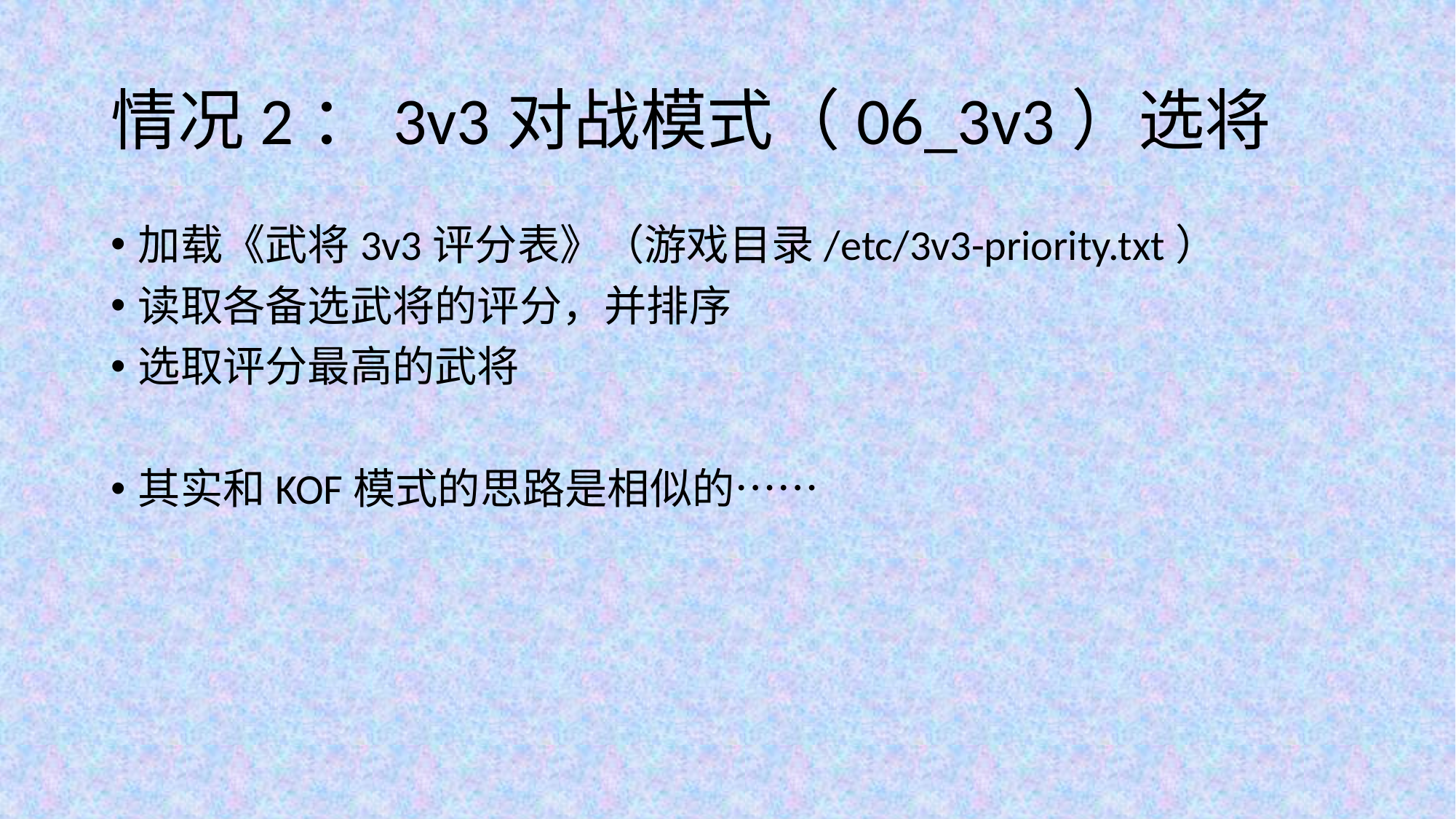

# 情况2：3v3对战模式（06_3v3）选将
加载《武将3v3评分表》（游戏目录/etc/3v3-priority.txt）
读取各备选武将的评分，并排序
选取评分最高的武将

其实和KOF模式的思路是相似的……